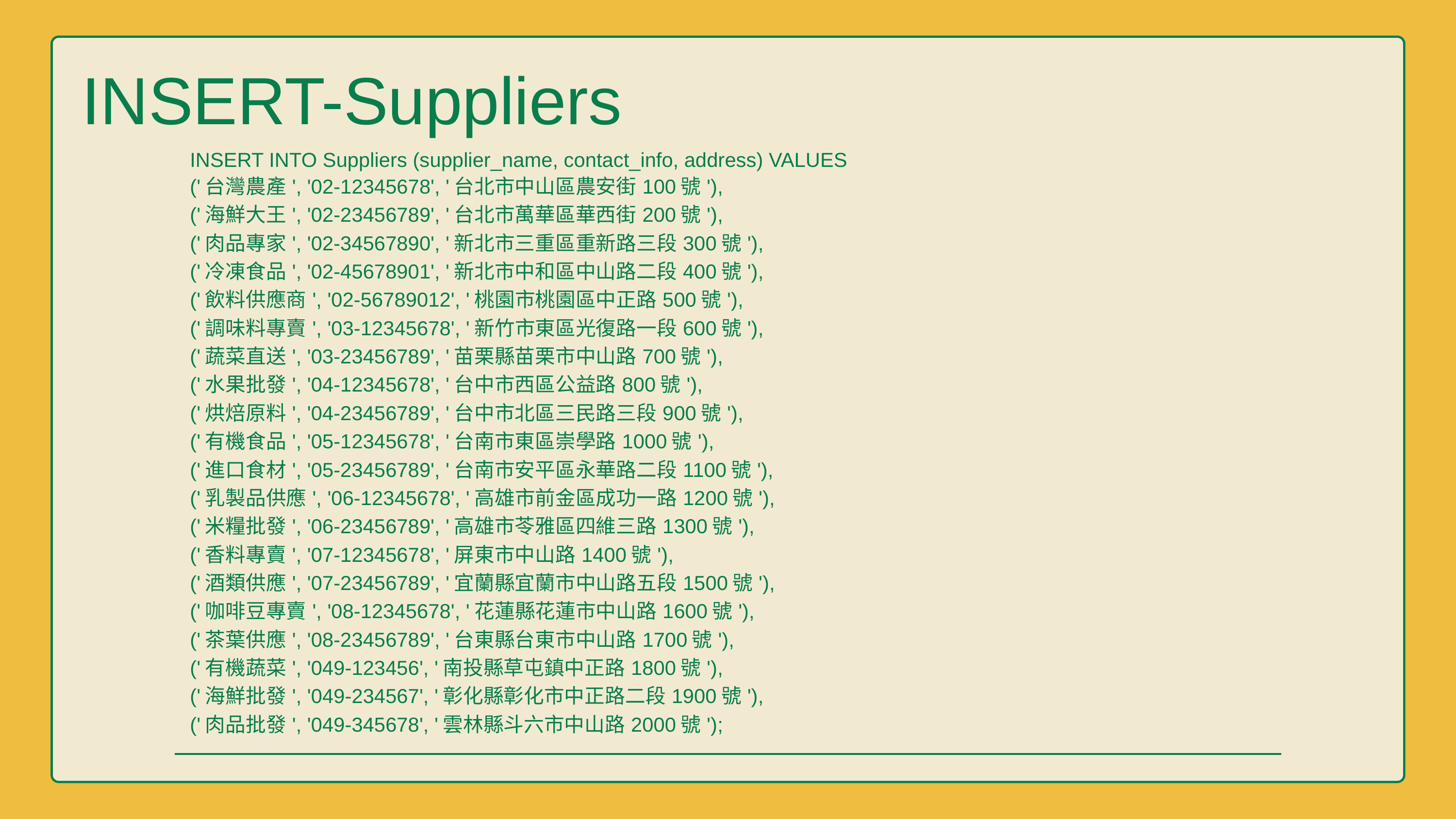

INSERT-Suppliers
| INSERT INTO Suppliers (supplier\_name, contact\_info, address) VALUES ('台灣農產', '02-12345678', '台北市中山區農安街100號'), ('海鮮大王', '02-23456789', '台北市萬華區華西街200號'), ('肉品專家', '02-34567890', '新北市三重區重新路三段300號'), ('冷凍食品', '02-45678901', '新北市中和區中山路二段400號'), ('飲料供應商', '02-56789012', '桃園市桃園區中正路500號'), ('調味料專賣', '03-12345678', '新竹市東區光復路一段600號'), ('蔬菜直送', '03-23456789', '苗栗縣苗栗市中山路700號'), ('水果批發', '04-12345678', '台中市西區公益路800號'), ('烘焙原料', '04-23456789', '台中市北區三民路三段900號'), ('有機食品', '05-12345678', '台南市東區崇學路1000號'), ('進口食材', '05-23456789', '台南市安平區永華路二段1100號'), ('乳製品供應', '06-12345678', '高雄市前金區成功一路1200號'), ('米糧批發', '06-23456789', '高雄市苓雅區四維三路1300號'), ('香料專賣', '07-12345678', '屏東市中山路1400號'), ('酒類供應', '07-23456789', '宜蘭縣宜蘭市中山路五段1500號'), ('咖啡豆專賣', '08-12345678', '花蓮縣花蓮市中山路1600號'), ('茶葉供應', '08-23456789', '台東縣台東市中山路1700號'), ('有機蔬菜', '049-123456', '南投縣草屯鎮中正路1800號'), ('海鮮批發', '049-234567', '彰化縣彰化市中正路二段1900號'), ('肉品批發', '049-345678', '雲林縣斗六市中山路2000號'); |
| --- |